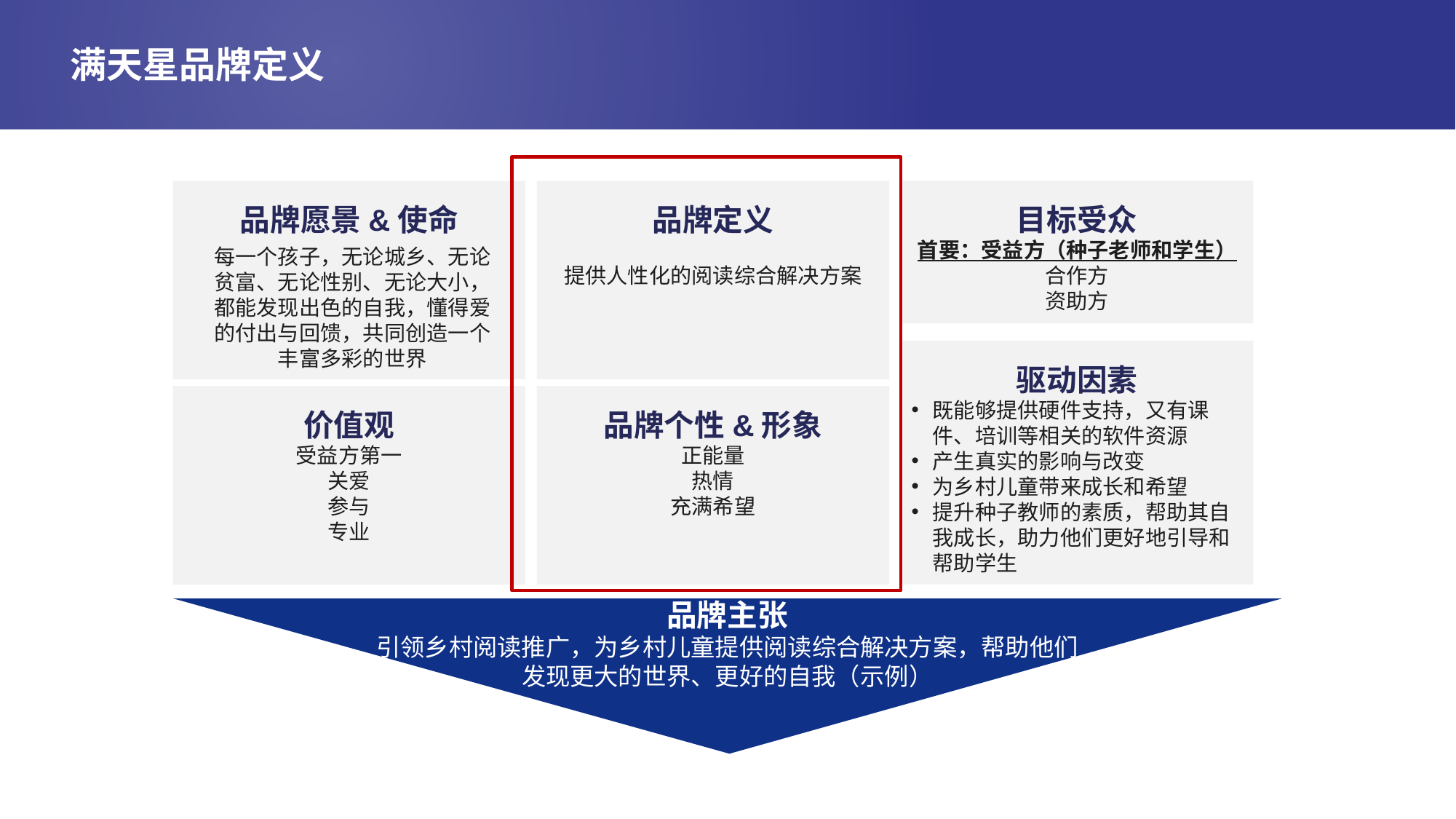

# 满天星品牌定义

目标受众
首要：受益方（种子老师和学生）
合作方
资助方

品牌愿景&使命

品牌定义

提供人性化的阅读综合解决方案
每一个孩子，无论城乡、无论贫富、无论性别、无论大小，都能发现出色的自我，懂得爱的付出与回馈，共同创造一个丰富多彩的世界

驱动因素
既能够提供硬件支持，又有课件、培训等相关的软件资源
产生真实的影响与改变
为乡村儿童带来成长和希望
提升种子教师的素质，帮助其自我成长，助力他们更好地引导和帮助学生

价值观
受益方第一
关爱
参与
专业

品牌个性&形象
正能量
热情
充满希望
品牌主张
引领乡村阅读推广，为乡村儿童提供阅读综合解决方案，帮助他们发现更大的世界、更好的自我（示例）